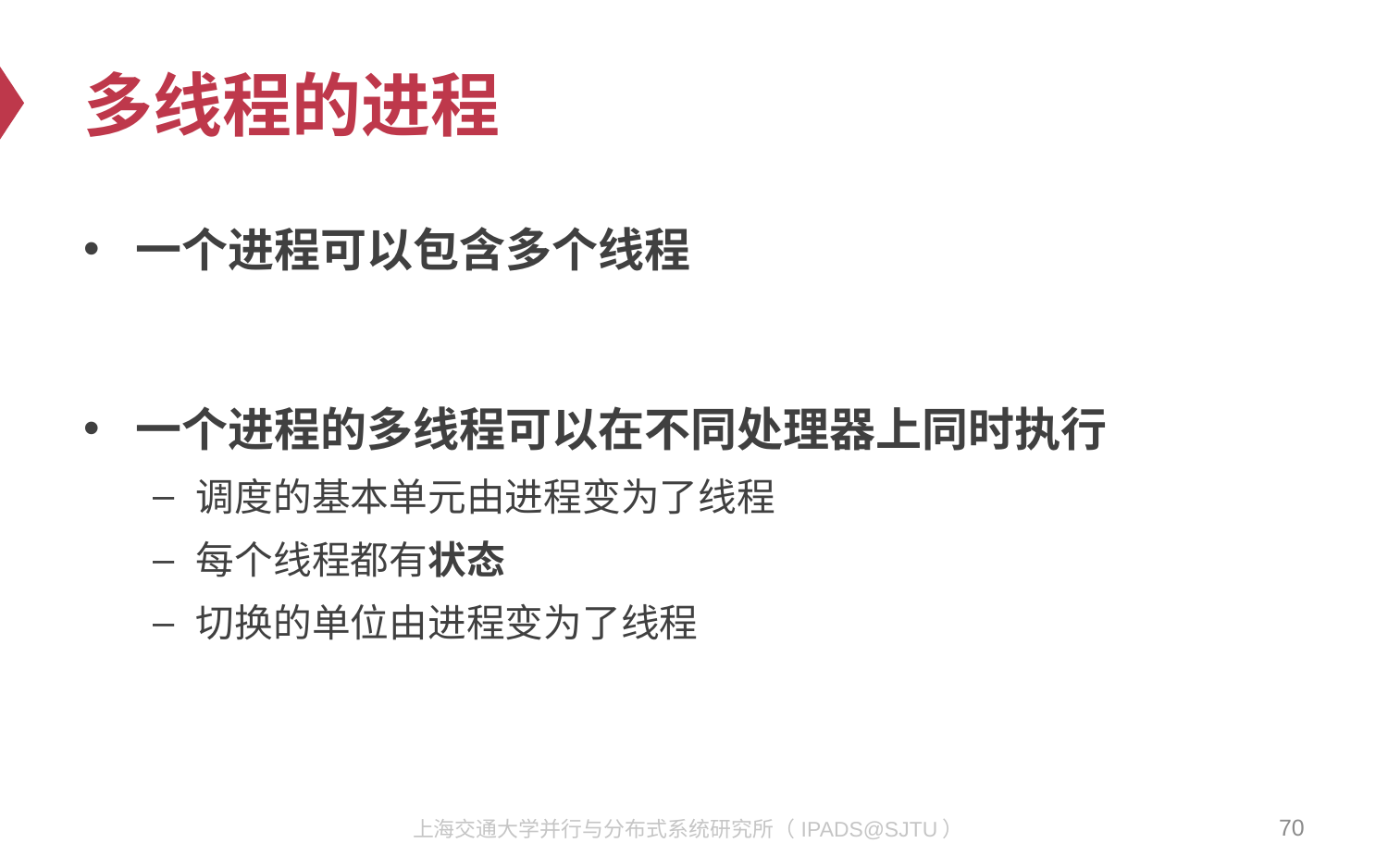

# 多线程的进程
一个进程可以包含多个线程

一个进程的多线程可以在不同处理器上同时执行
调度的基本单元由进程变为了线程
每个线程都有状态
切换的单位由进程变为了线程

70
上海交通大学并行与分布式系统研究所（IPADS@SJTU）